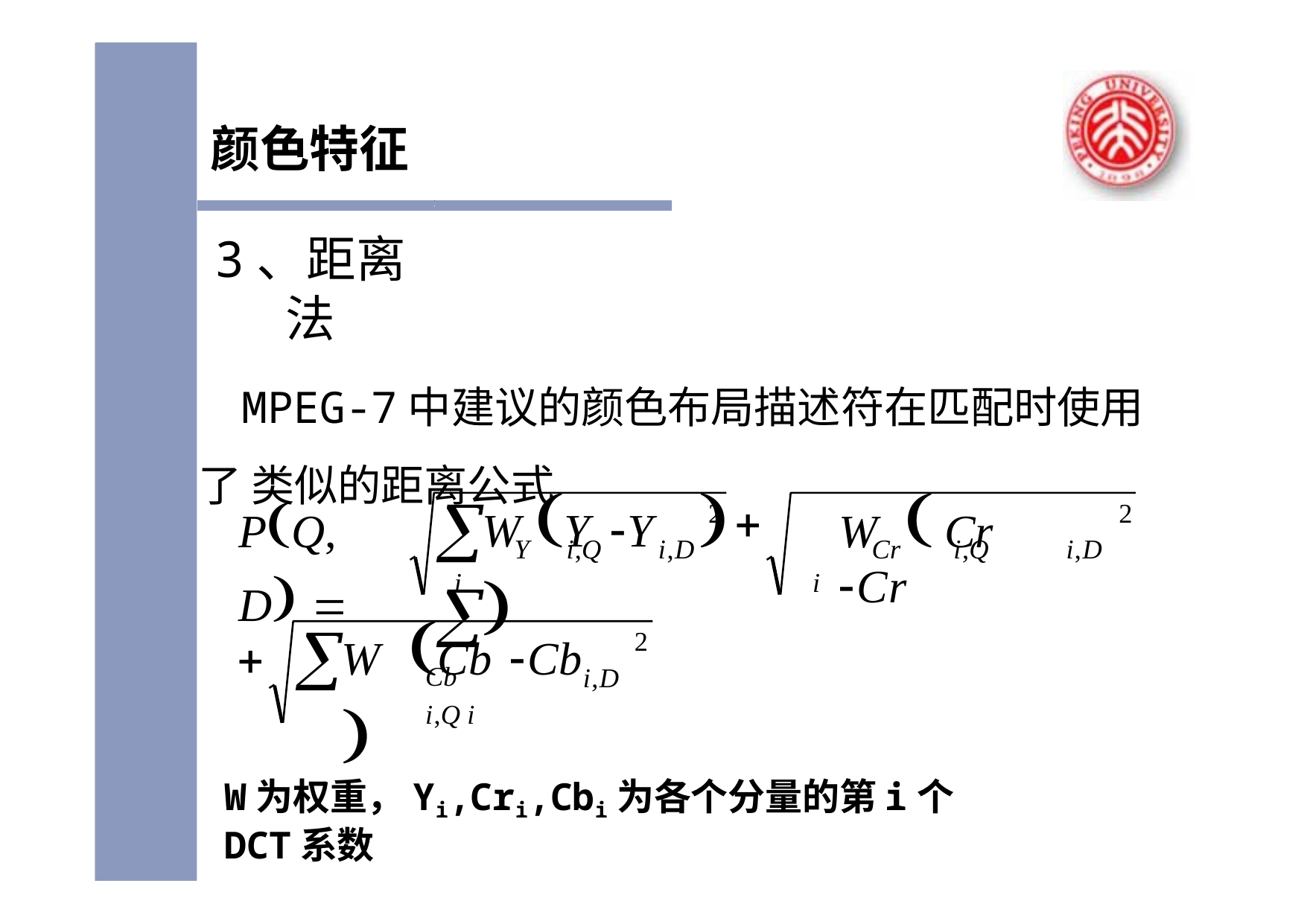

颜色特征

3、距离法
MPEG-7中建议的颜色布局描述符在匹配时使用了 类似的距离公式

W (Y	−Y	)	(	)
P(Q, D) =
∑	∑

2	2
W	Cr	−Cr
Y	i,Q	i,D
Cr
i,Q
i,D

i 	i
W	(Cb	−Cb	)

2
∑	Cb	i,Q i
+
i,D

W为权重，Yi,Cri,Cbi为各个分量的第i个DCT系数